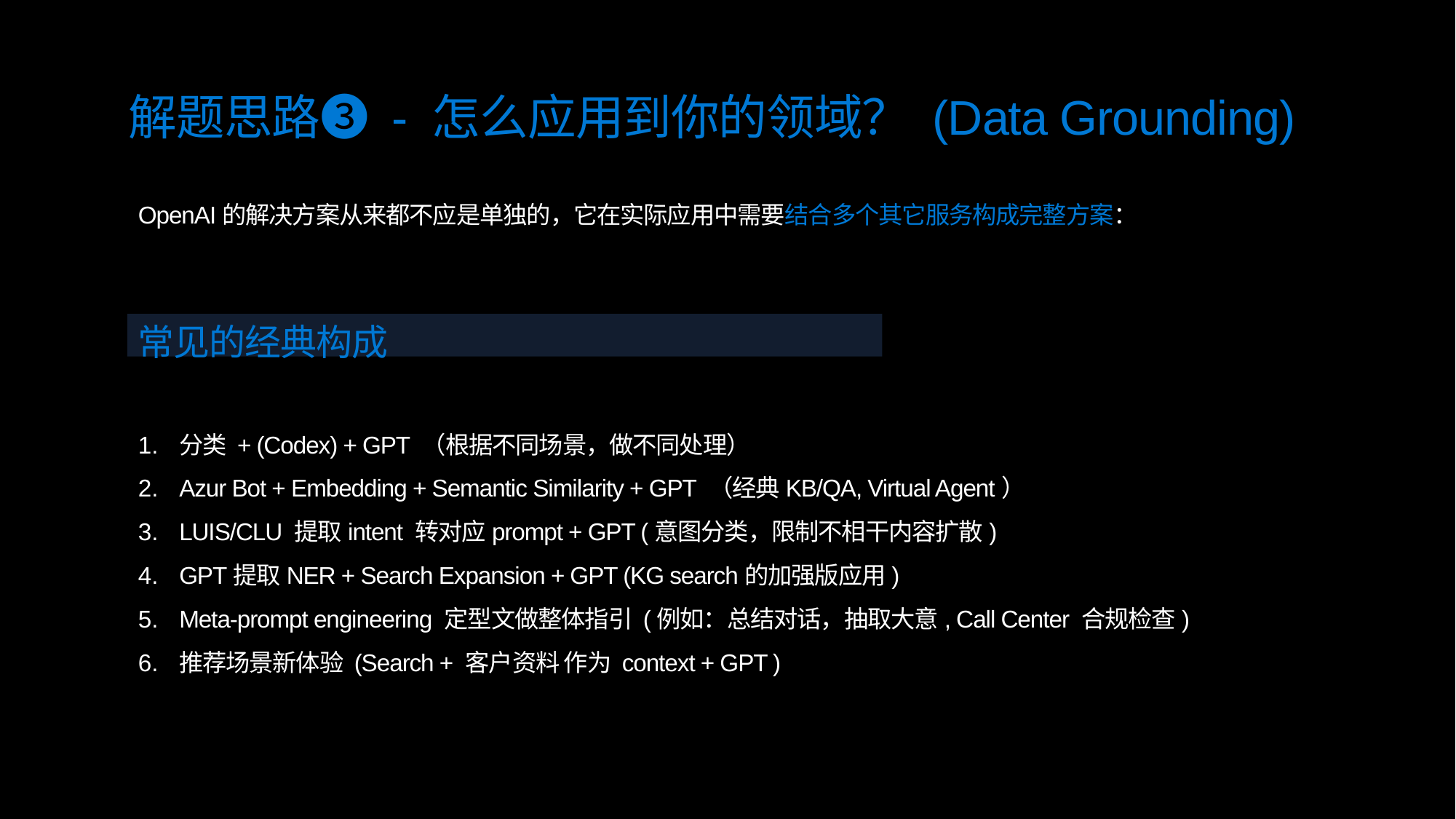

解题思路❸ - 怎么应用到你的领域？ (Data Grounding)
OpenAI的解决方案从来都不应是单独的，它在实际应用中需要结合多个其它服务构成完整方案：
常见的经典构成
分类 + (Codex) + GPT （根据不同场景，做不同处理）
Azur Bot + Embedding + Semantic Similarity + GPT （经典KB/QA, Virtual Agent）
LUIS/CLU 提取intent 转对应prompt + GPT (意图分类，限制不相干内容扩散)
GPT提取NER + Search Expansion + GPT (KG search的加强版应用)
Meta-prompt engineering 定型文做整体指引 (例如：总结对话，抽取大意, Call Center 合规检查)
推荐场景新体验 (Search + 客户资料 作为 context + GPT )